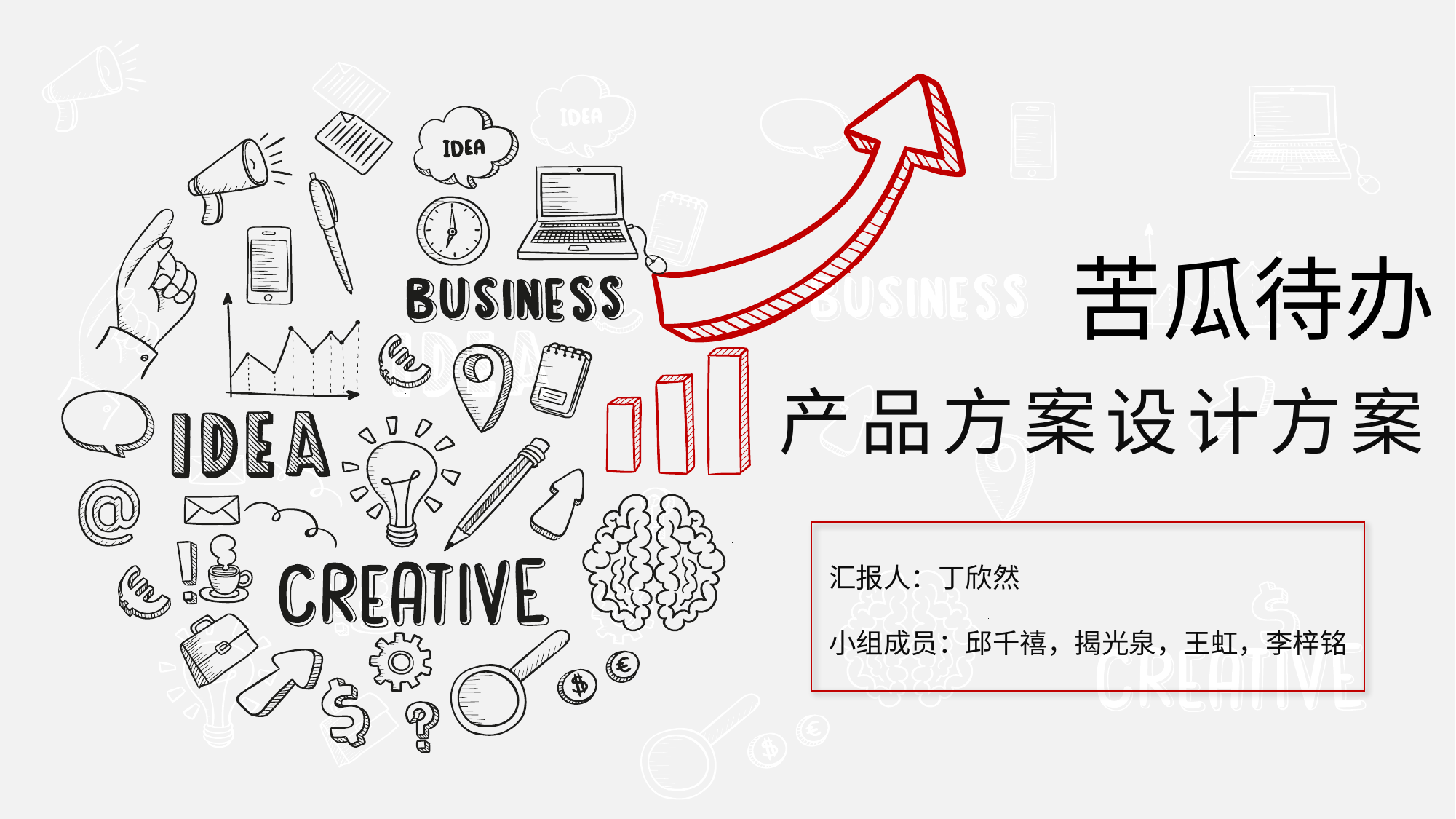

苦瓜待办
产品方案设计方案

汇报人：丁欣然

小组成员：邱千禧，揭光泉，王虹，李梓铭